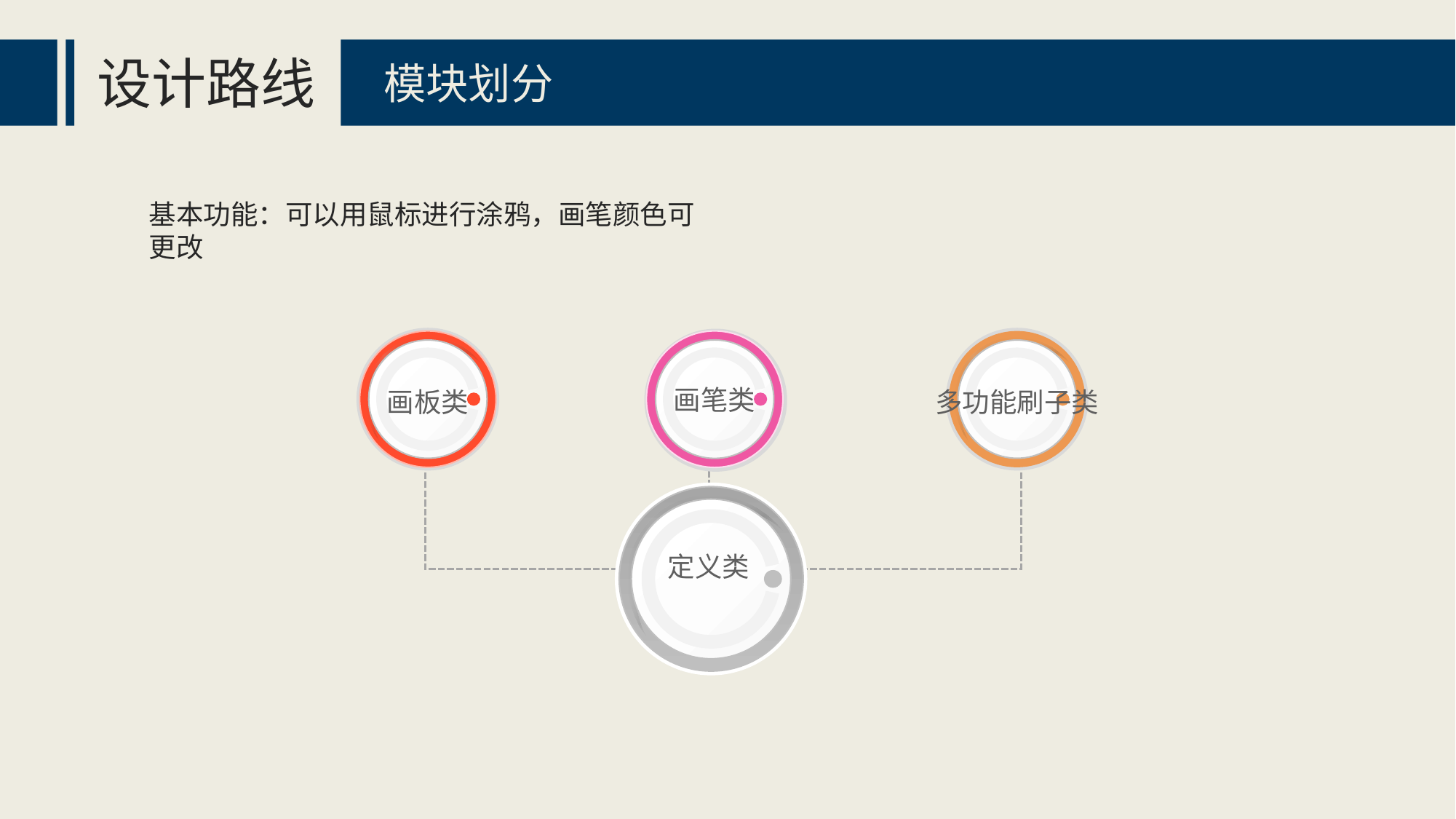

设计路线
模块划分
基本功能：可以用鼠标进行涂鸦，画笔颜色可更改

画板类

多功能刷子类

画笔类

定义类